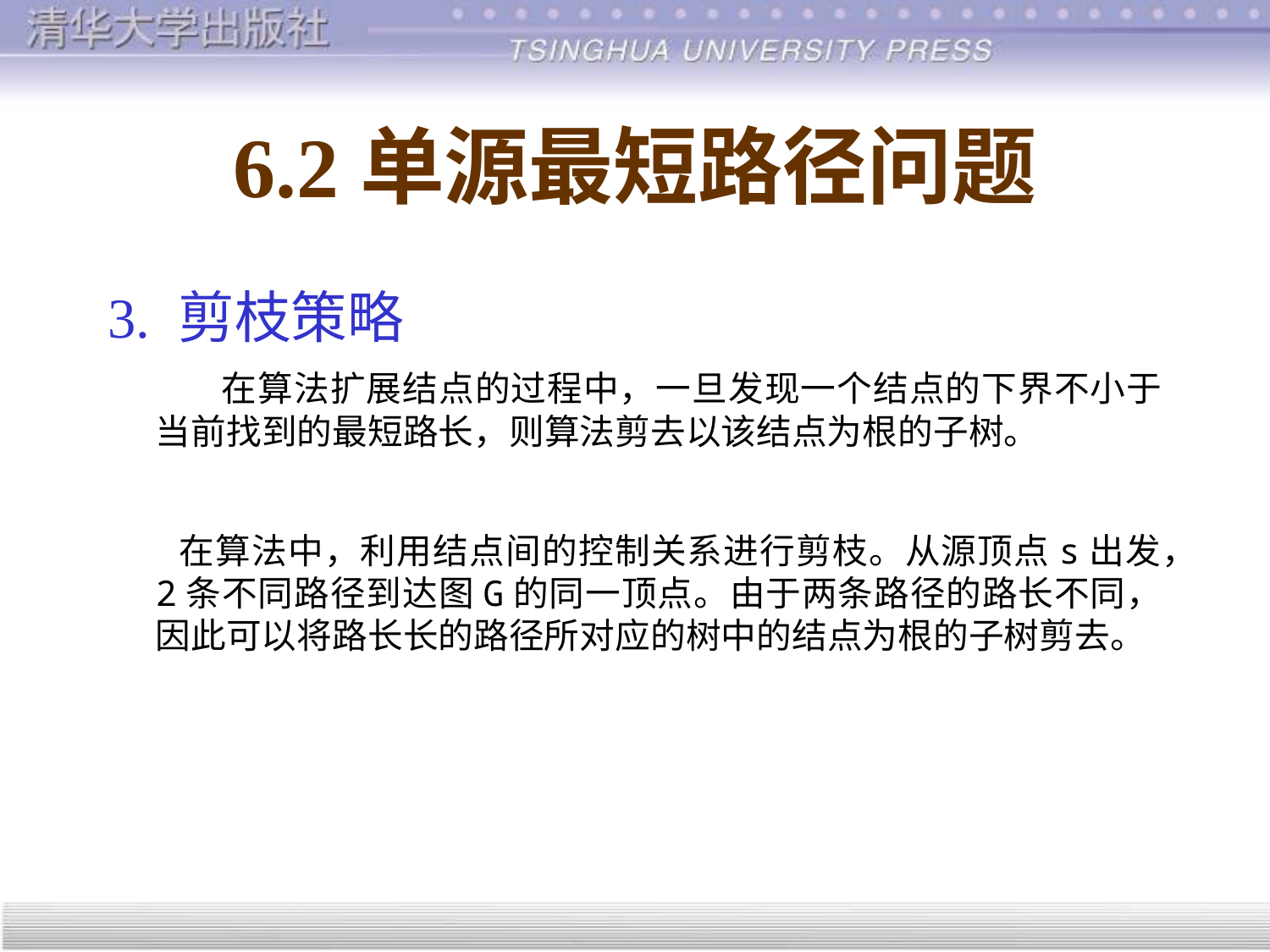

# 6.2	单源最短路径问题
3. 剪枝策略
            在算法扩展结点的过程中，一旦发现一个结点的下界不小于当前找到的最短路长，则算法剪去以该结点为根的子树。

       在算法中，利用结点间的控制关系进行剪枝。从源顶点s出发，2条不同路径到达图G的同一顶点。由于两条路径的路长不同，因此可以将路长长的路径所对应的树中的结点为根的子树剪去。

45